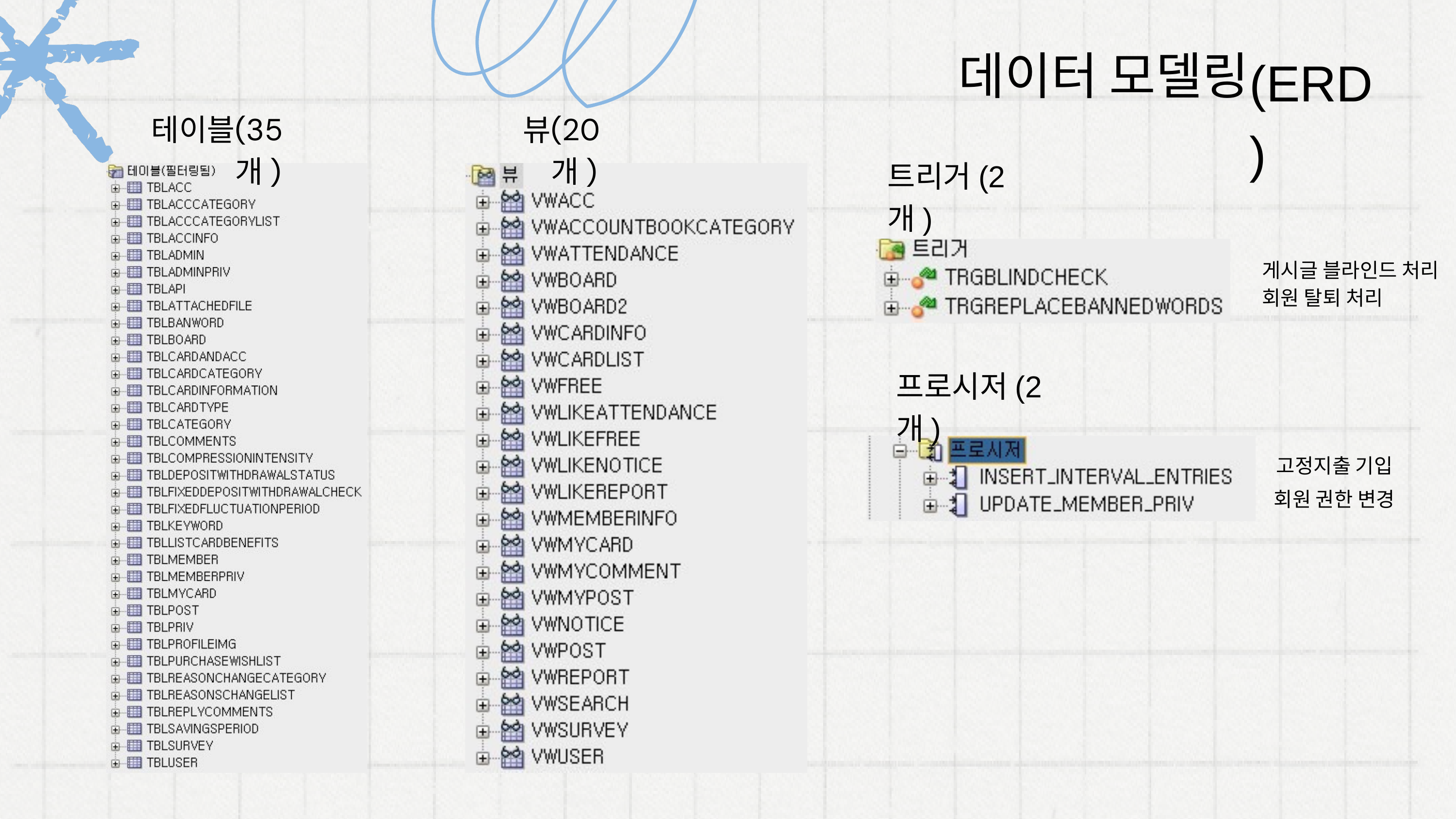

데이터 모델링
(ERD)
(35개)
(20개)
테이블
뷰
트리거(2개)

게시글 블라인드 처리 회원 탈퇴 처리
프로시저(2개)

고정지출 기입 회원 권한 변경